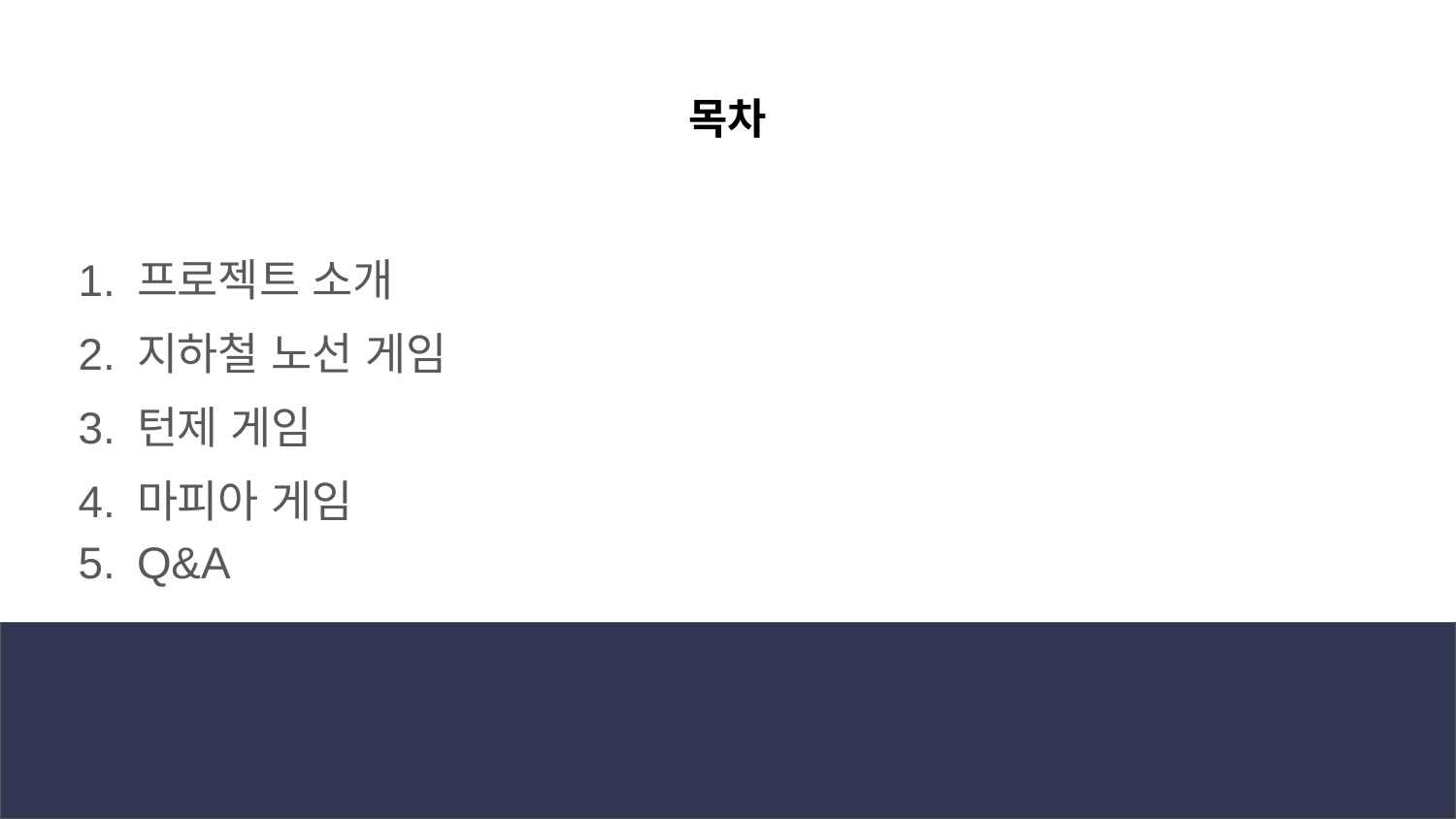

# 목차
프로젝트 소개
지하철 노선 게임
턴제 게임
마피아 게임
Q&A